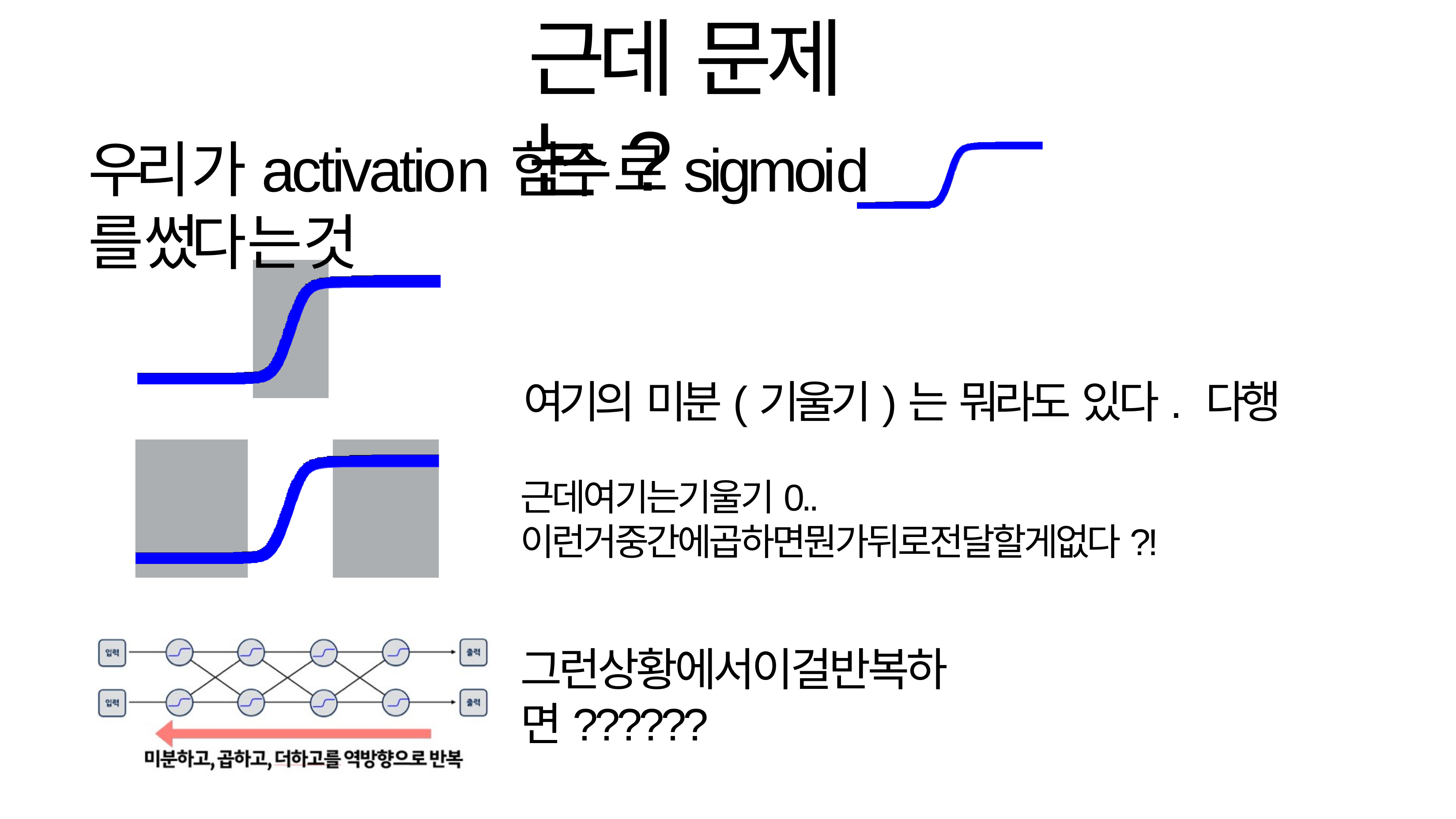

# 근데 문제는?
우리가activation함수로sigmoid	를썼다는것

여기의 미분(기울기)는 뭐라도 있다. 다행

근데여기는기울기0..이런거중간에곱하면뭔가뒤로전달할게없다?!

그런상황에서이걸반복하면??????